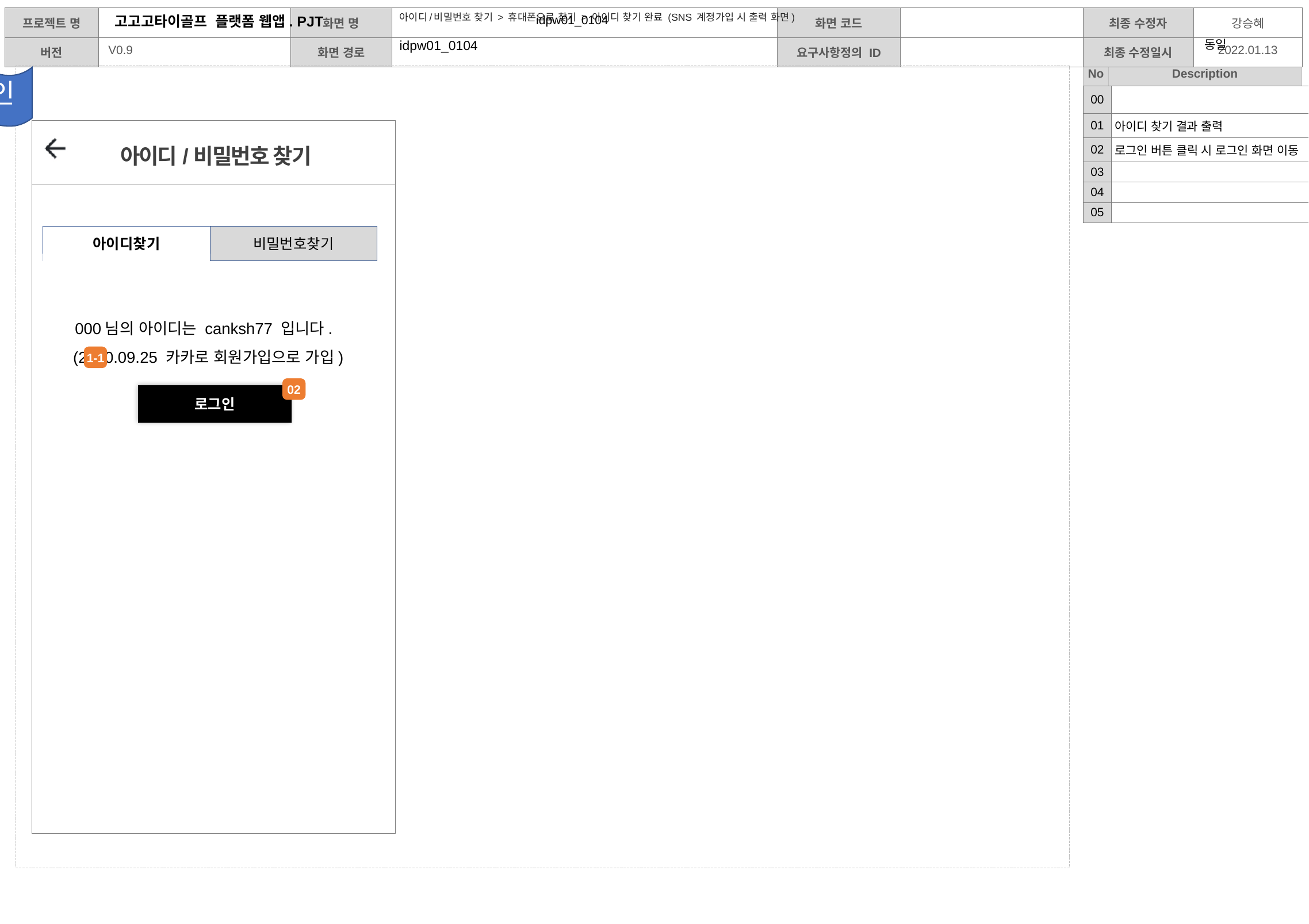

idpw01_0104
아이디/비밀번호 찾기 > 휴대폰으로 찾기 > 아이디 찾기 완료 (SNS 계정가입 시 출력 화면)

동일
idpw01_0104

디자인
| 00 |  |
| --- | --- |
| 01 | 아이디 찾기 결과 출력 |
| 02 | 로그인 버튼 클릭 시 로그인 화면 이동 |
| 03 |  |
| 04 |  |
| 05 |  |
아이디/비밀번호 찾기
아이디찾기
비밀번호찾기

000님의 아이디는 canksh77 입니다.
(2020.09.25 카카로 회원가입으로 가입)
1-1
02
로그인